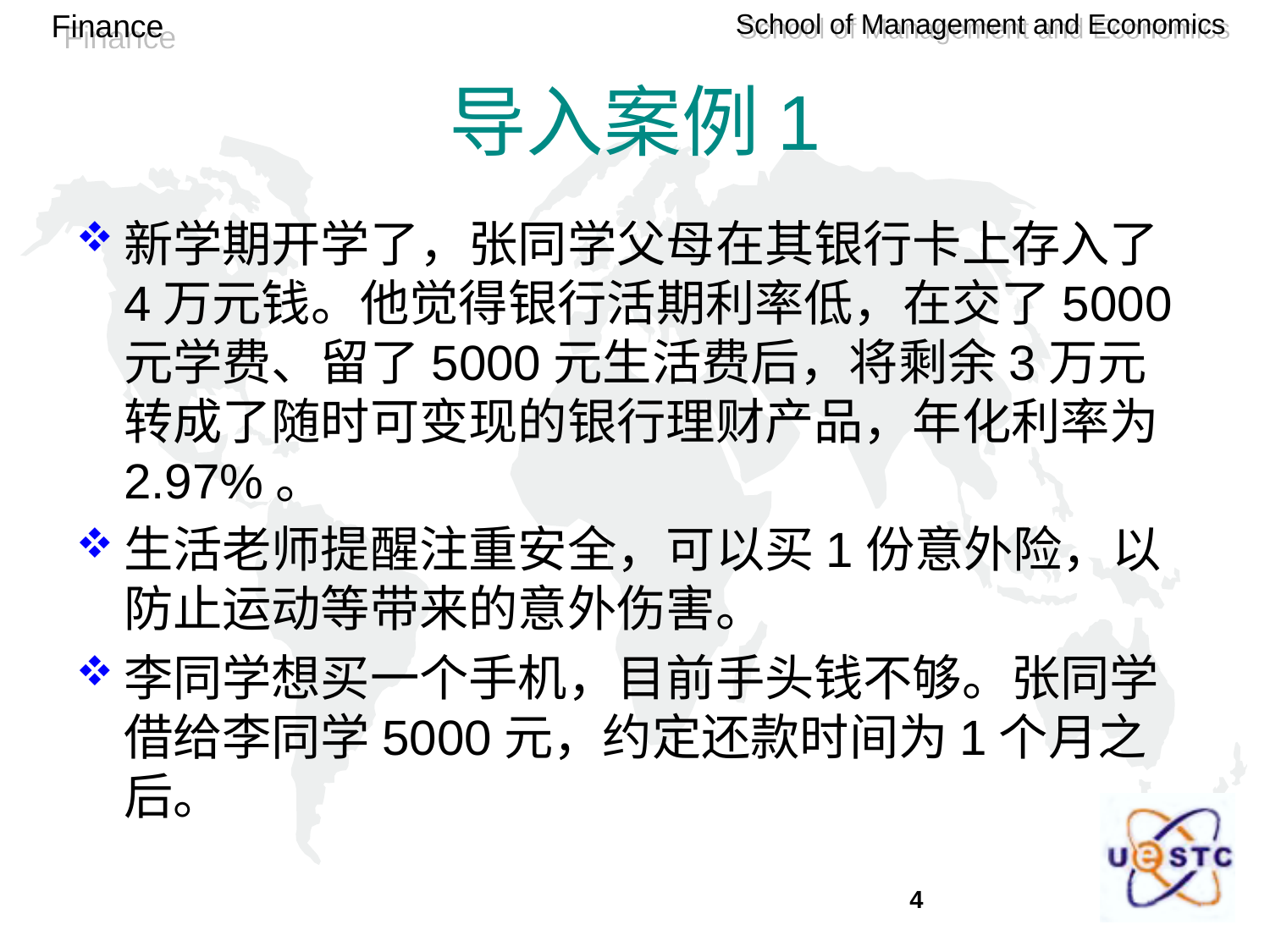

# 导入案例1
新学期开学了，张同学父母在其银行卡上存入了4万元钱。他觉得银行活期利率低，在交了5000元学费、留了5000元生活费后，将剩余3万元转成了随时可变现的银行理财产品，年化利率为2.97%。
生活老师提醒注重安全，可以买1份意外险，以防止运动等带来的意外伤害。
李同学想买一个手机，目前手头钱不够。张同学借给李同学5000元，约定还款时间为1个月之后。